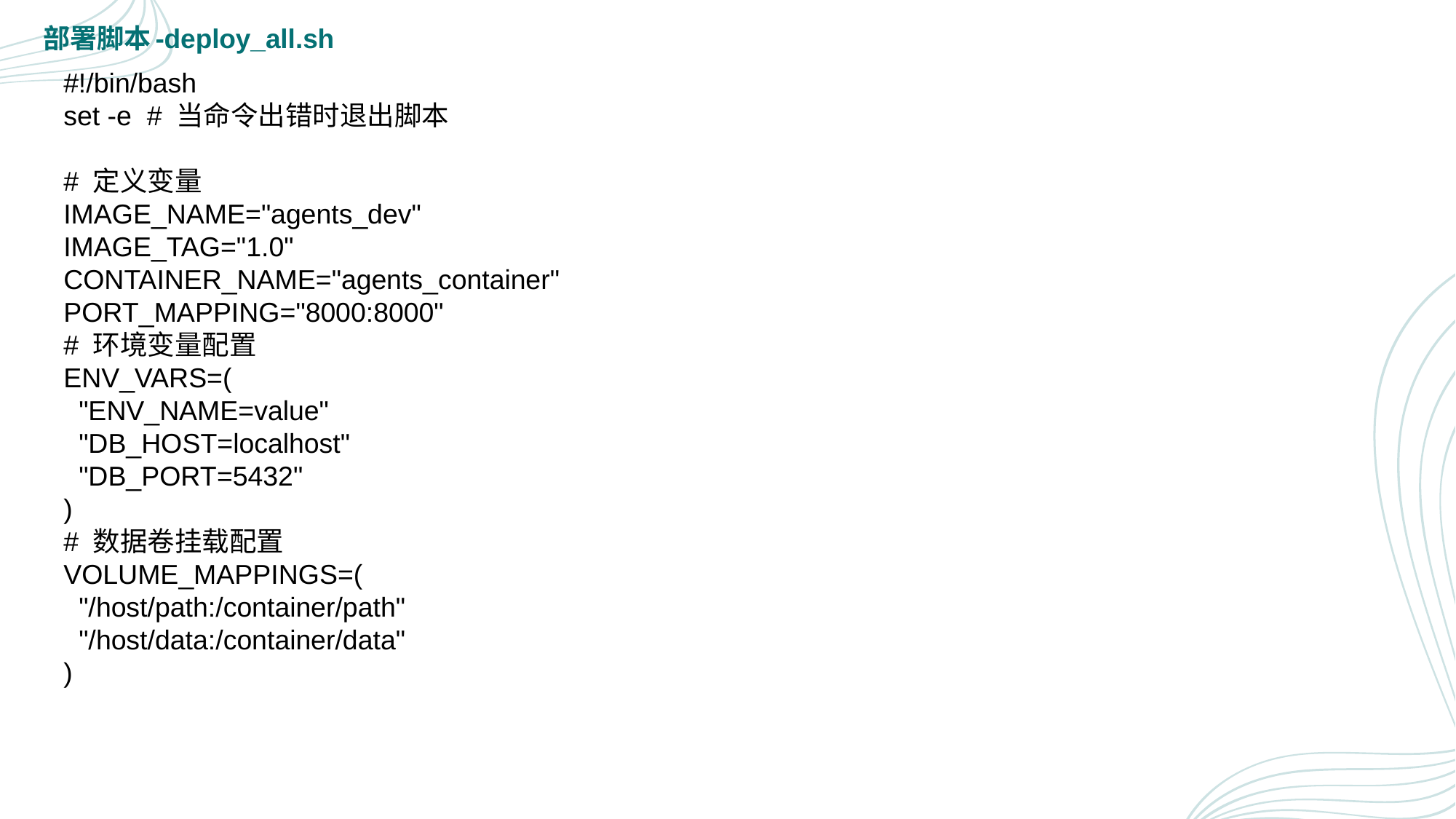

部署脚本-deploy_all.sh
#!/bin/bash
set -e  # 当命令出错时退出脚本

# 定义变量
IMAGE_NAME="agents_dev"
IMAGE_TAG="1.0"
CONTAINER_NAME="agents_container"
PORT_MAPPING="8000:8000"
# 环境变量配置
ENV_VARS=(
  "ENV_NAME=value"
  "DB_HOST=localhost"
  "DB_PORT=5432"
)
# 数据卷挂载配置
VOLUME_MAPPINGS=(
  "/host/path:/container/path"
  "/host/data:/container/data"
)